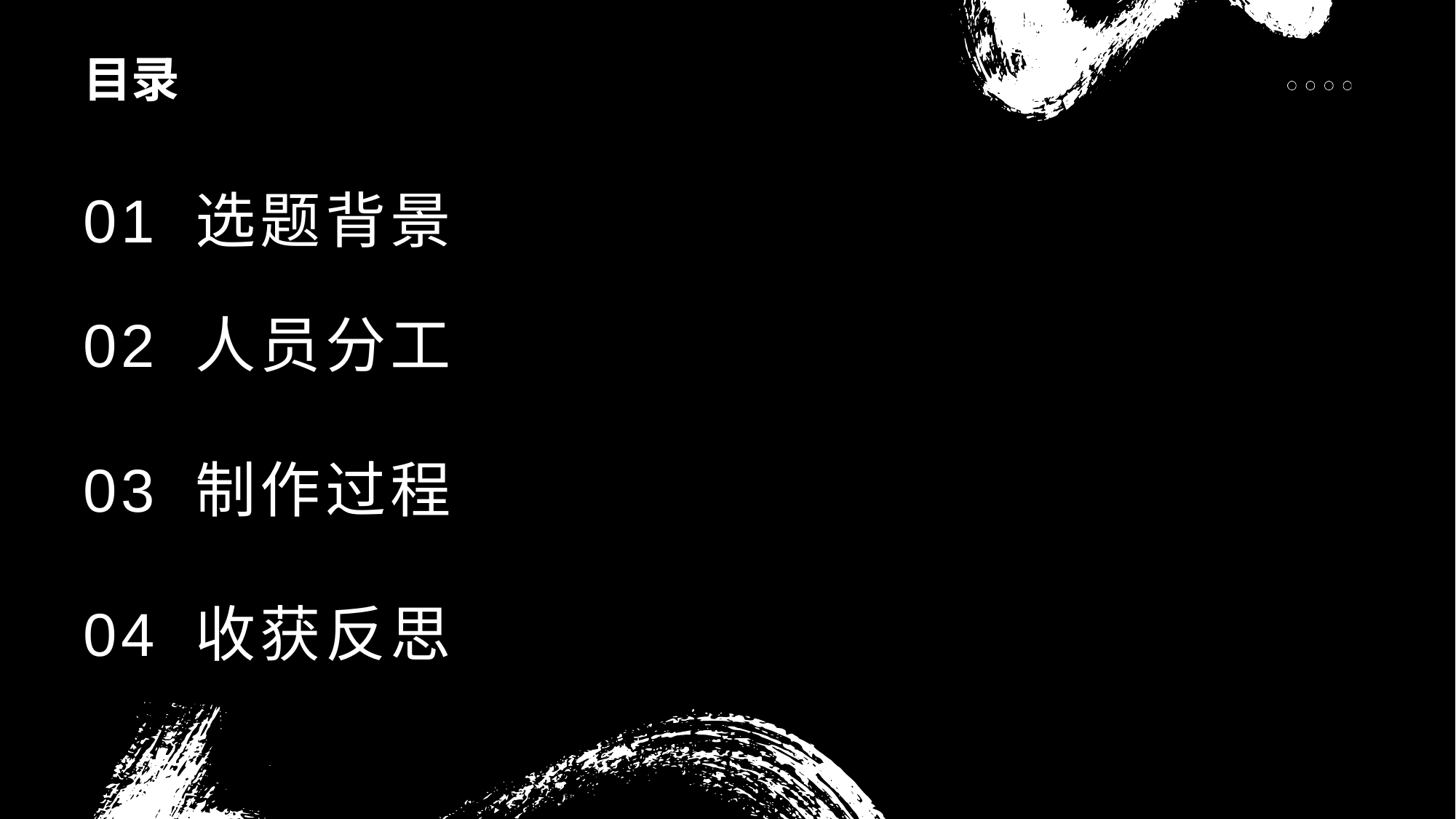

# 目录
01 选题背景
02 人员分工
03 制作过程
04 收获反思